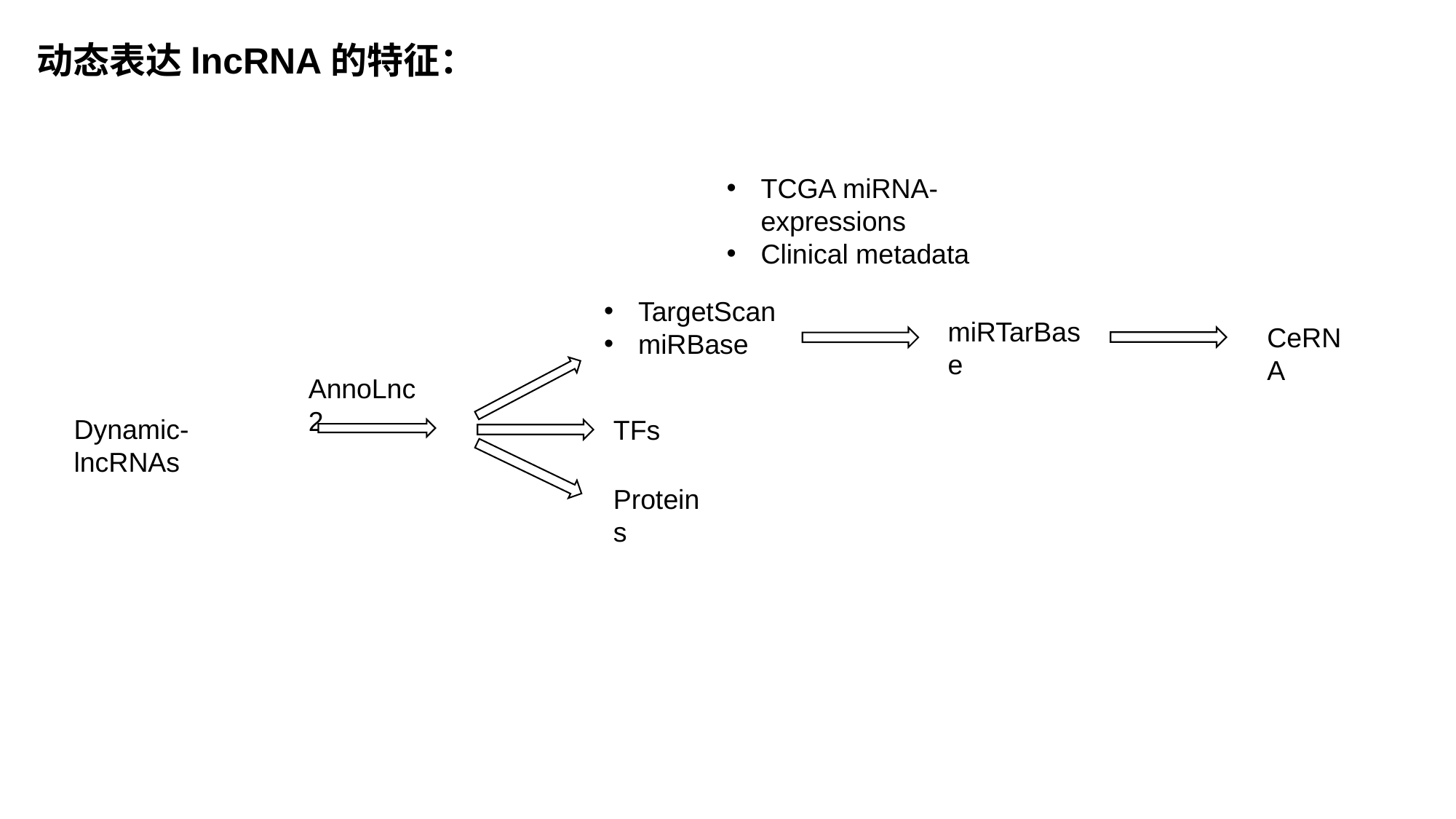

动态表达lncRNA的特征：
TCGA miRNA-expressions
Clinical metadata
TargetScan
miRBase
miRTarBase
CeRNA

AnnoLnc2

Dynamic-lncRNAs
TFs

Proteins